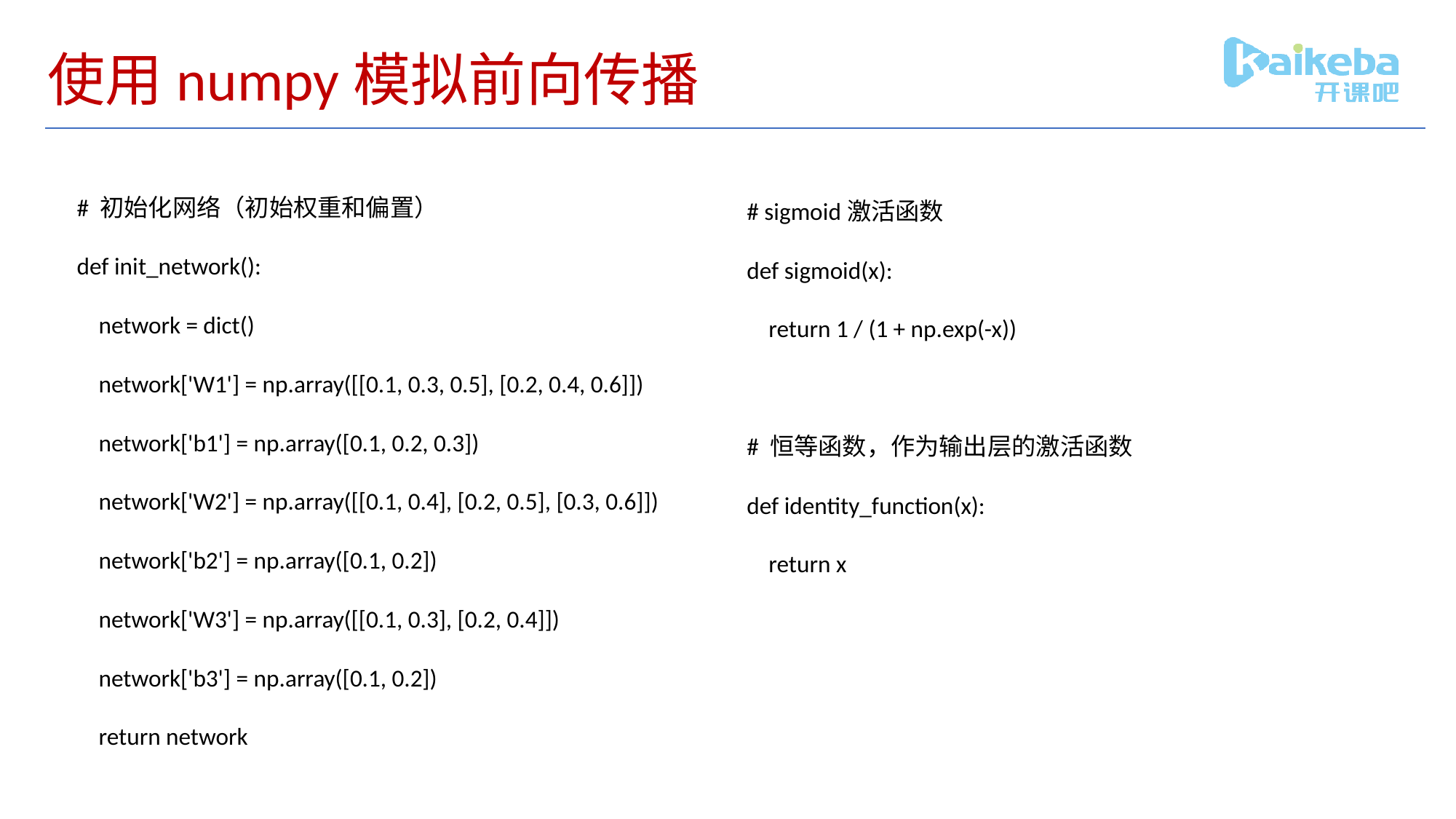

# 使用numpy模拟前向传播
# 初始化网络（初始权重和偏置）
def init_network():
    network = dict()
    network['W1'] = np.array([[0.1, 0.3, 0.5], [0.2, 0.4, 0.6]])
    network['b1'] = np.array([0.1, 0.2, 0.3])
    network['W2'] = np.array([[0.1, 0.4], [0.2, 0.5], [0.3, 0.6]])
    network['b2'] = np.array([0.1, 0.2])
    network['W3'] = np.array([[0.1, 0.3], [0.2, 0.4]])
    network['b3'] = np.array([0.1, 0.2])
    return network
# sigmoid激活函数
def sigmoid(x):
    return 1 / (1 + np.exp(-x))

# 恒等函数，作为输出层的激活函数
def identity_function(x):
    return x